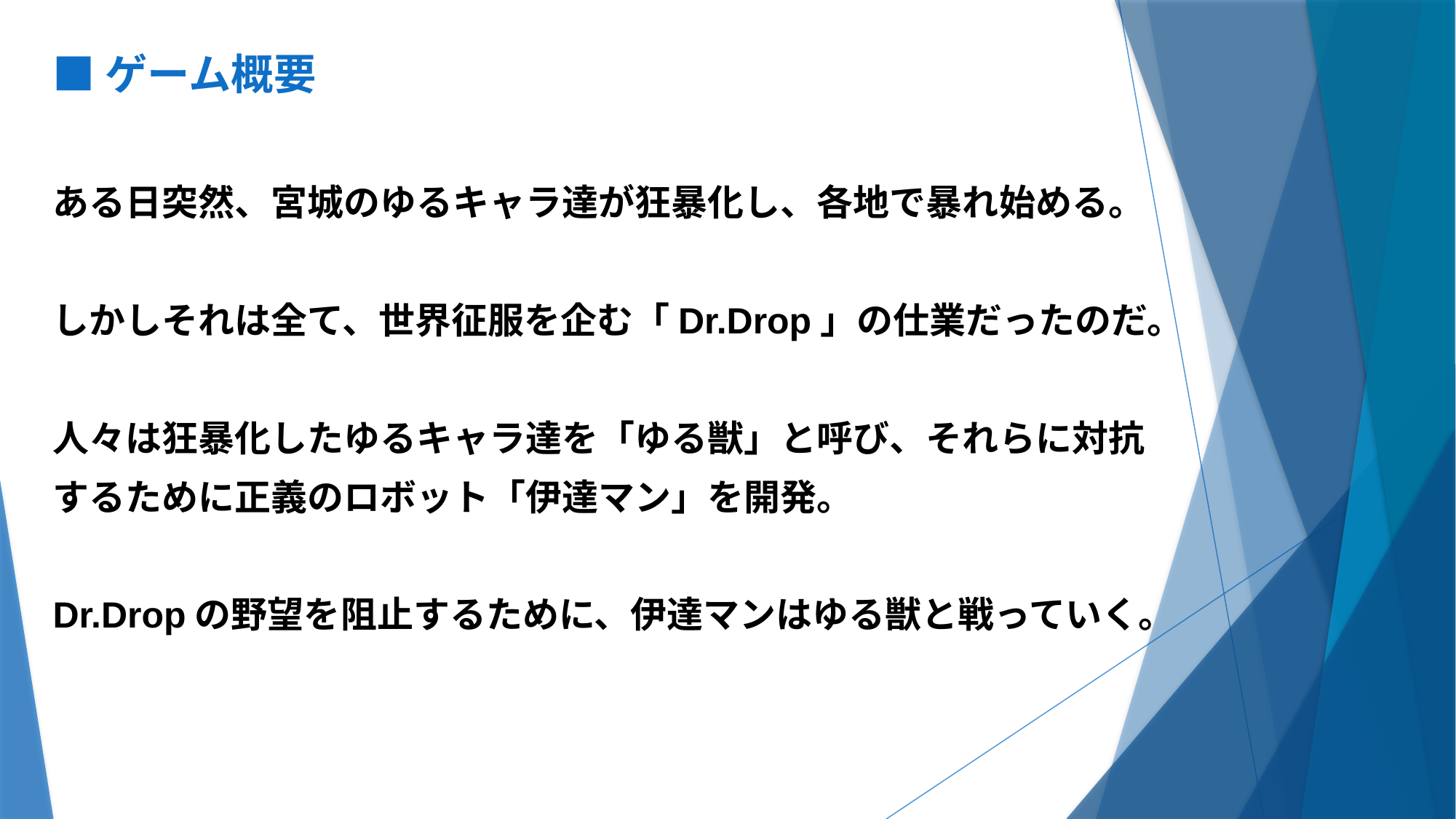

■ゲーム概要

ある日突然、宮城のゆるキャラ達が狂暴化し、各地で暴れ始める。

しかしそれは全て、世界征服を企む「Dr.Drop」の仕業だったのだ。

人々は狂暴化したゆるキャラ達を「ゆる獣」と呼び、それらに対抗
するために正義のロボット「伊達マン」を開発。

Dr.Dropの野望を阻止するために、伊達マンはゆる獣と戦っていく。